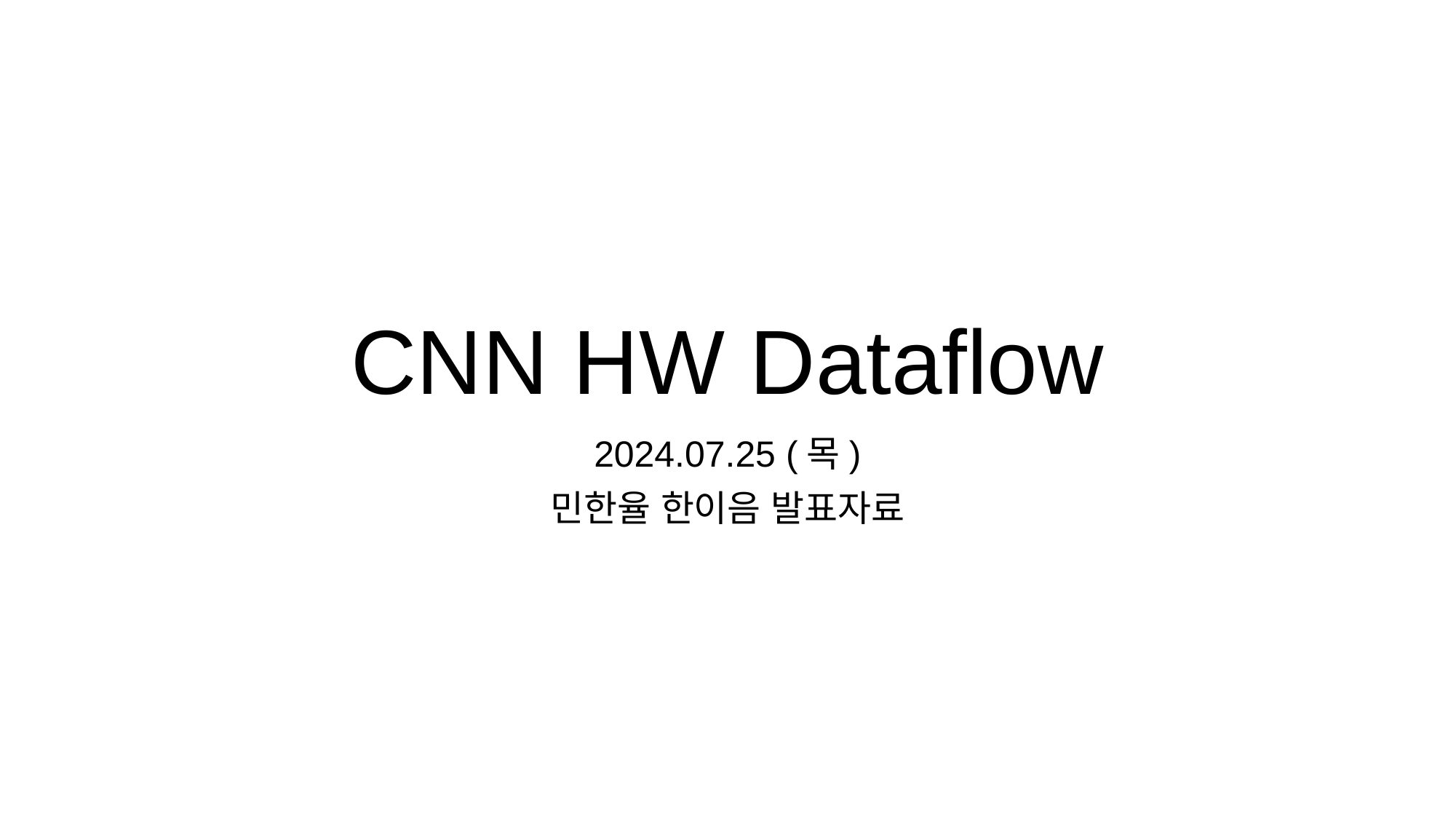

# CNN HW Dataflow
2024.07.25 (목)
민한율 한이음 발표자료